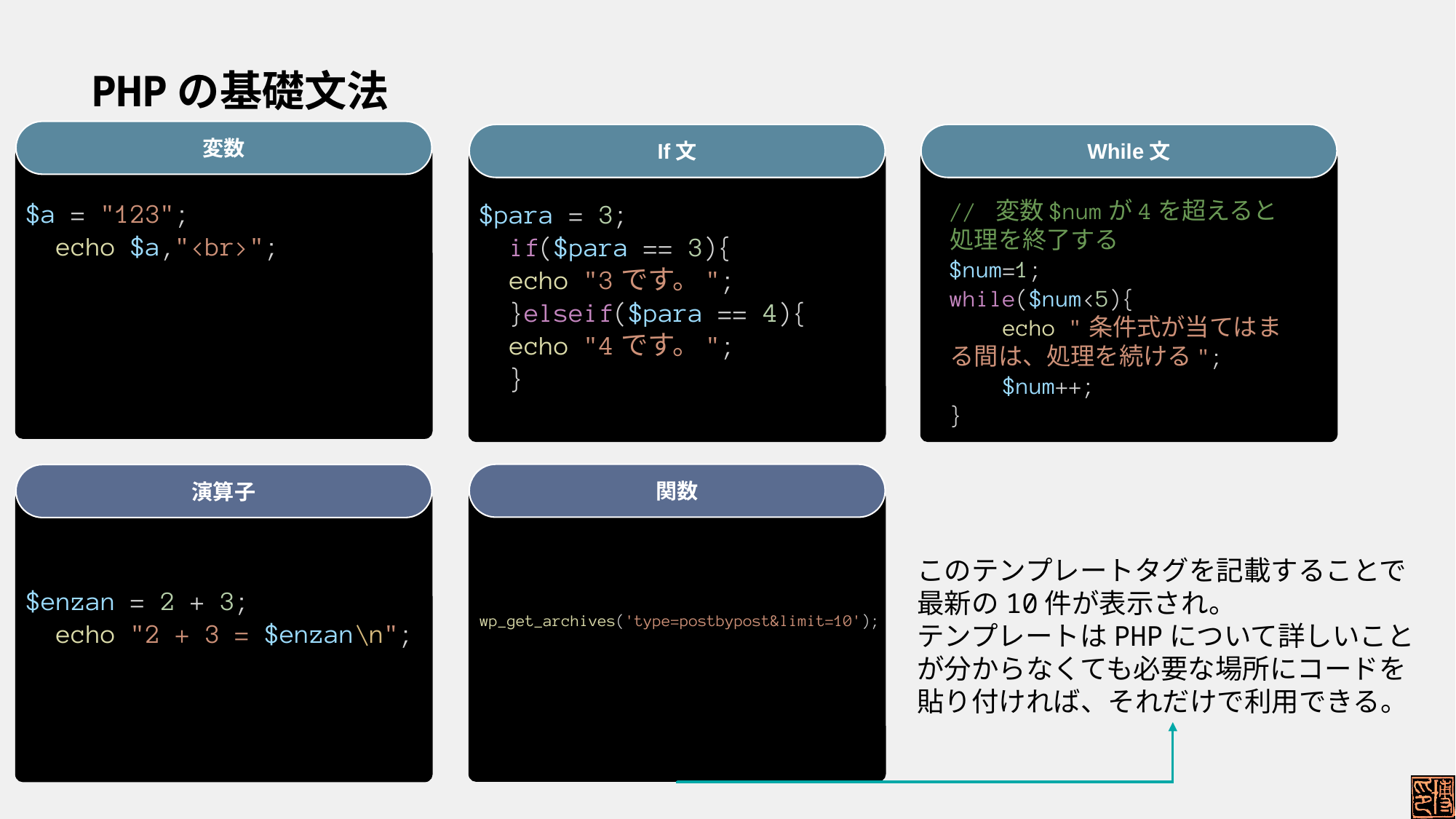

# PHPの基礎文法
変数

If文

While文

// 変数$numが4を超えると処理を終了する
$num=1;
while($num<5){
    echo "条件式が当てはまる間は、処理を続ける";
    $num++;
}
$a = "123";
  echo $a,"<br>";
$para = 3;
  if($para == 3){
  echo "3です。";
  }elseif($para == 4){
  echo "4です。";
  }
関数

演算子

このテンプレートタグを記載することで最新の10件が表示され。
テンプレートはPHPについて詳しいことが分からなくても必要な場所にコードを貼り付ければ、それだけで利用できる。
$enzan = 2 + 3;
  echo "2 + 3 = $enzan\n";

wp_get_archives('type=postbypost&limit=10');